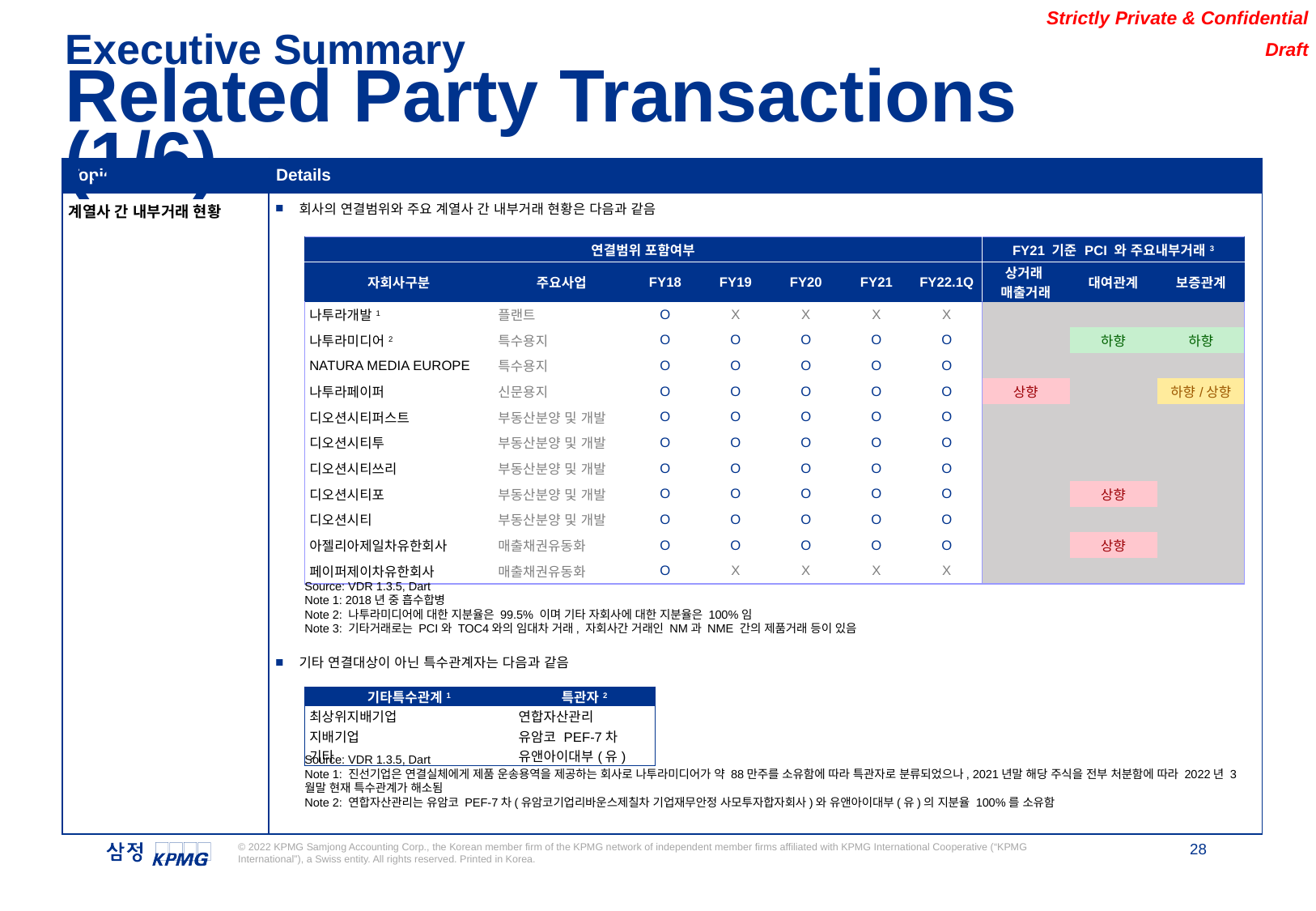

Executive Summary
Related Party Transactions (1/6)
| Topic | Details |
| --- | --- |
| 계열사 간 내부거래 현황 | 회사의 연결범위와 주요 계열사 간 내부거래 현황은 다음과 같음 기타 연결대상이 아닌 특수관계자는 다음과 같음 |
| 연결범위 포함여부 |  |  |  |  |  |  | FY21 기준 PCI 와 주요내부거래3 |  |  |
| --- | --- | --- | --- | --- | --- | --- | --- | --- | --- |
| 자회사구분 | 주요사업 | FY18 | FY19 | FY20 | FY21 | FY22.1Q | 상거래 매출거래 | 대여관계 | 보증관계 |
| 나투라개발1 | 플랜트 | O | X | X | X | X |  |  |  |
| 나투라미디어2 | 특수용지 | O | O | O | O | O |  | 하향 | 하향 |
| NATURA MEDIA EUROPE | 특수용지 | O | O | O | O | O |  |  |  |
| 나투라페이퍼 | 신문용지 | O | O | O | O | O | 상향 |  | 하향/상향 |
| 디오션시티퍼스트 | 부동산분양 및 개발 | O | O | O | O | O |  |  |  |
| 디오션시티투 | 부동산분양 및 개발 | O | O | O | O | O |  |  |  |
| 디오션시티쓰리 | 부동산분양 및 개발 | O | O | O | O | O |  |  |  |
| 디오션시티포 | 부동산분양 및 개발 | O | O | O | O | O |  | 상향 |  |
| 디오션시티 | 부동산분양 및 개발 | O | O | O | O | O |  |  |  |
| 아젤리아제일차유한회사 | 매출채권유동화 | O | O | O | O | O |  | 상향 |  |
| 페이퍼제이차유한회사 | 매출채권유동화 | O | X | X | X | X |  |  |  |

Source: VDR 1.3.5, Dart
Note 1: 2018년 중 흡수합병
Note 2: 나투라미디어에 대한 지분율은 99.5% 이며 기타 자회사에 대한 지분율은 100%임
Note 3: 기타거래로는 PCI와 TOC4와의 임대차 거래, 자회사간 거래인 NM과 NME 간의 제품거래 등이 있음
| 기타특수관계1 | 특관자2 |
| --- | --- |
| 최상위지배기업 | 연합자산관리 |
| 지배기업 | 유암코 PEF-7차 |
| 기타 | 유앤아이대부(유) |
Source: VDR 1.3.5, Dart
Note 1: 진선기업은 연결실체에게 제품 운송용역을 제공하는 회사로 나투라미디어가 약 88만주를 소유함에 따라 특관자로 분류되었으나, 2021년말 해당 주식을 전부 처분함에 따라 2022년 3월말 현재 특수관계가 해소됨
Note 2: 연합자산관리는 유암코 PEF-7차(유암코기업리바운스제칠차 기업재무안정 사모투자합자회사)와 유앤아이대부(유)의 지분율 100%를 소유함